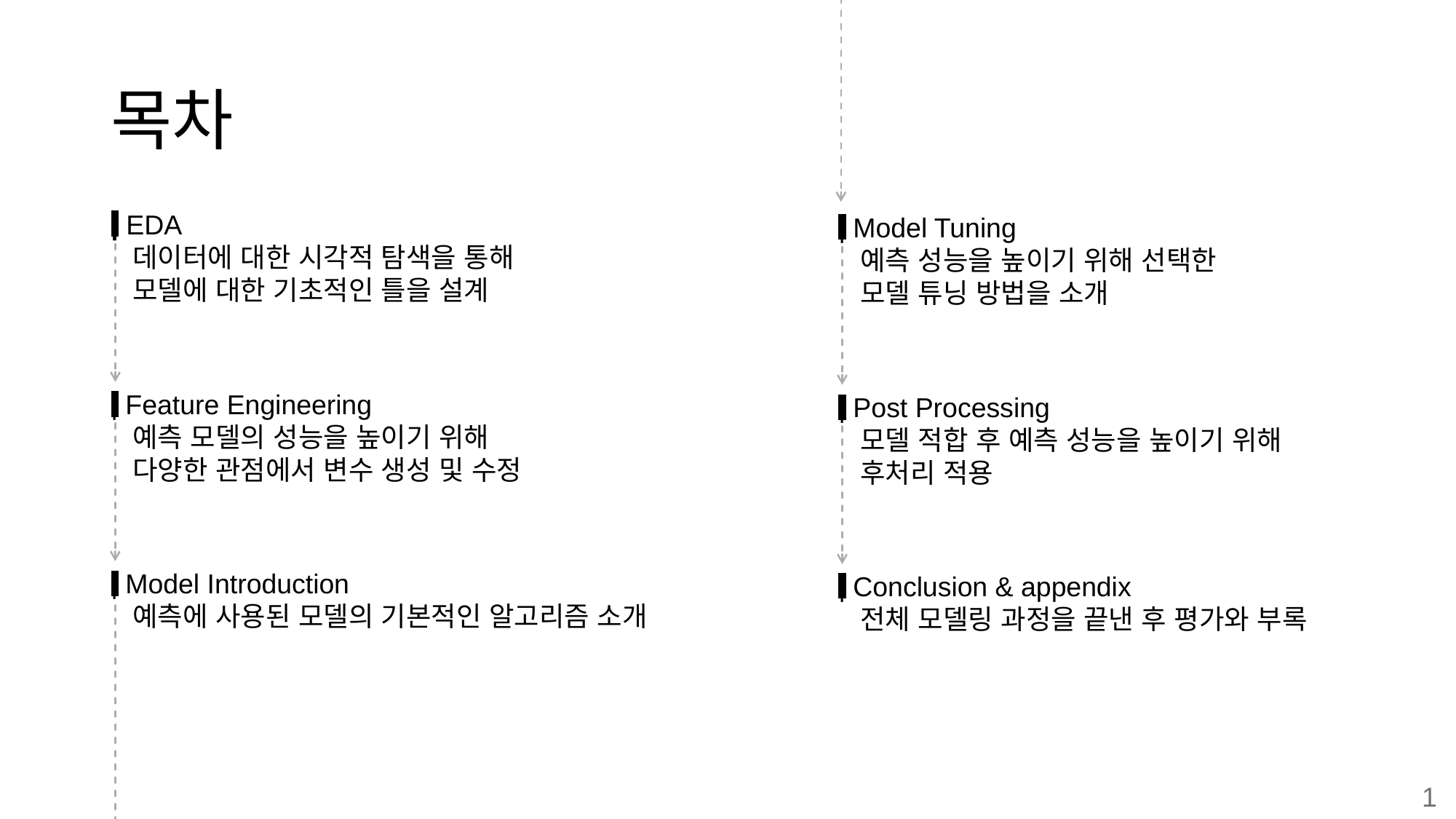

# 목차
| EDA
  데이터에 대한 시각적 탐색을 통해
  모델에 대한 기초적인 틀을 설계
| Model Tuning
  예측 성능을 높이기 위해 선택한
  모델 튜닝 방법을 소개
| Feature Engineering
  예측 모델의 성능을 높이기 위해
  다양한 관점에서 변수 생성 및 수정
| Post Processing
  모델 적합 후 예측 성능을 높이기 위해
  후처리 적용
| Model Introduction
  예측에 사용된 모델의 기본적인 알고리즘 소개
| Conclusion & appendix
  전체 모델링 과정을 끝낸 후 평가와 부록
1